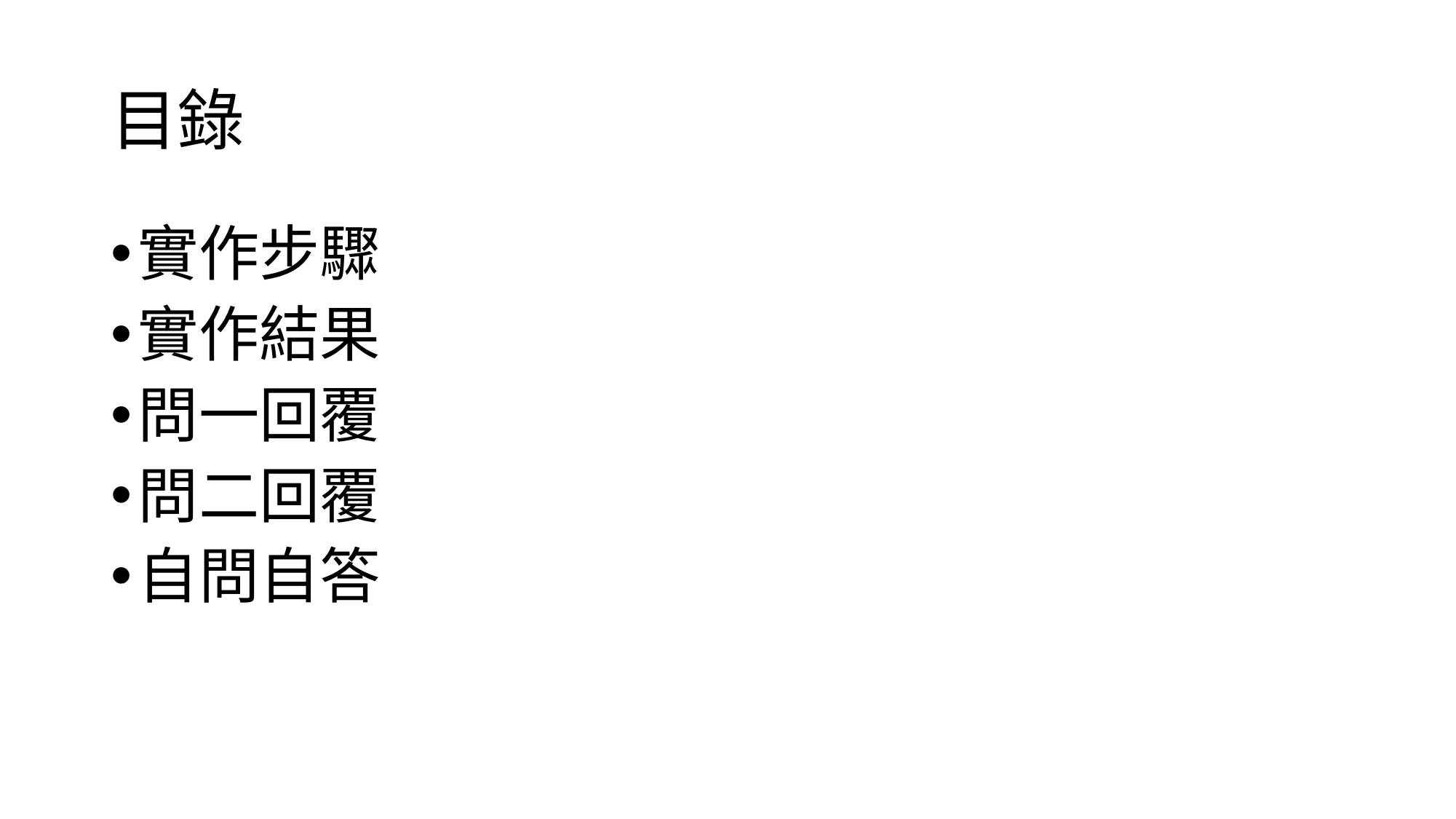

# 目錄
實作步驟
實作結果
問一回覆
問二回覆
自問自答